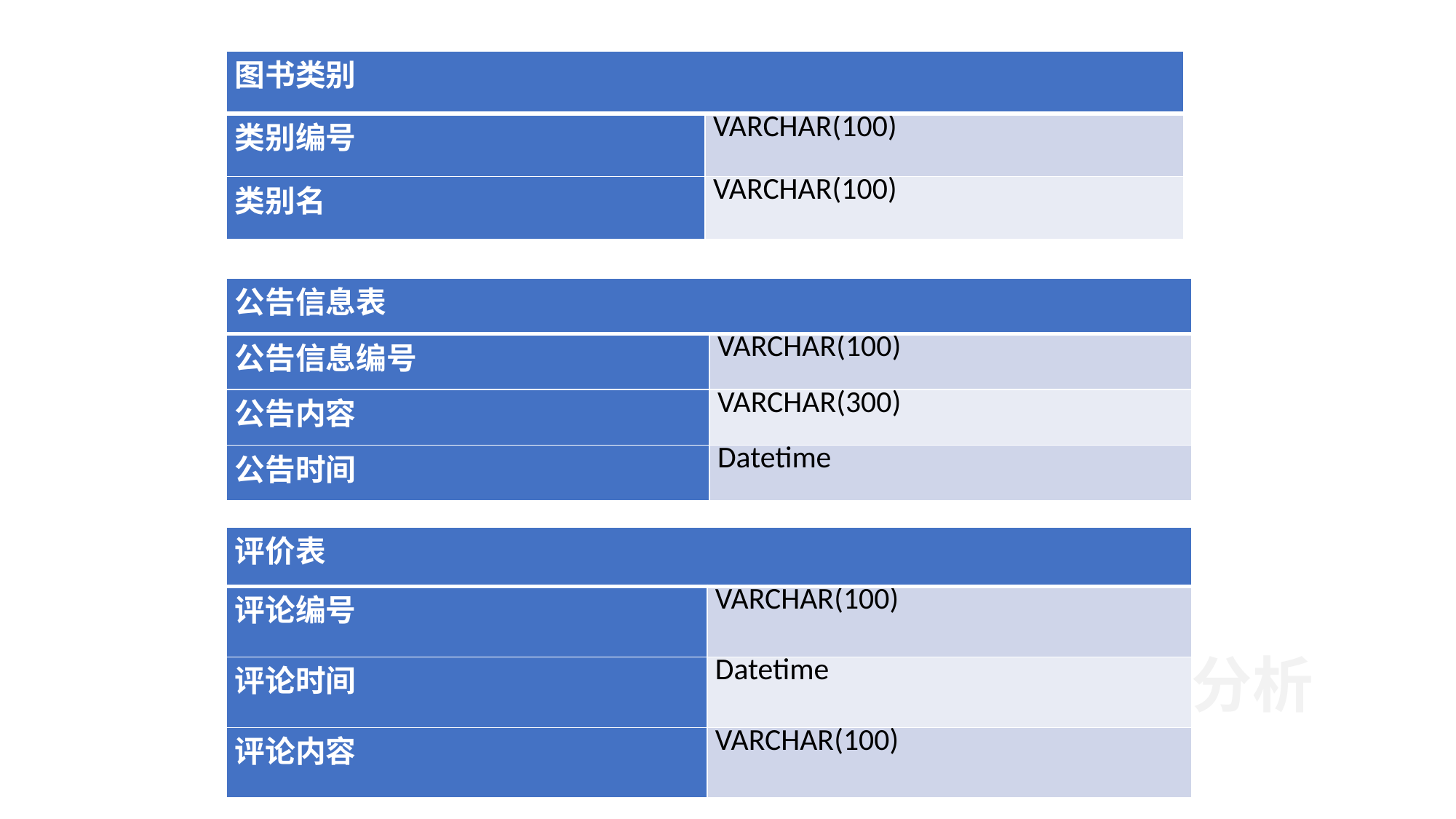

| 图书类别 |  |
| --- | --- |
| 类别编号 | VARCHAR(100) |
| 类别名 | VARCHAR(100) |
| 公告信息表 |  |
| --- | --- |
| 公告信息编号 | VARCHAR(100) |
| 公告内容 | VARCHAR(300) |
| 公告时间 | Datetime |
| 评价表 |  |
| --- | --- |
| 评论编号 | VARCHAR(100) |
| 评论时间 | Datetime |
| 评论内容 | VARCHAR(100) |
用户操作可行性分析